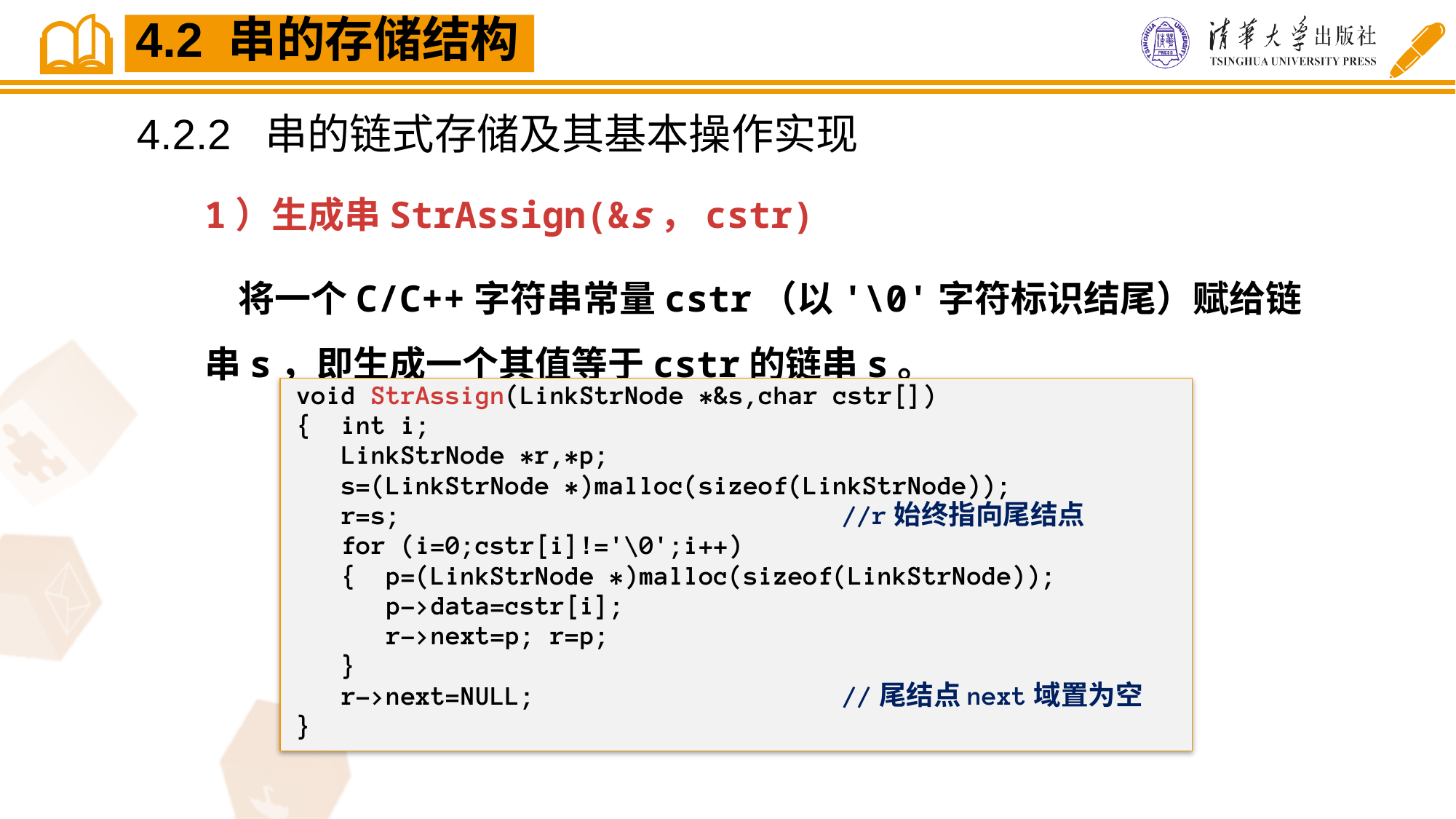

4.2 串的存储结构
4.2.2  串的链式存储及其基本操作实现
1）生成串StrAssign(&s，cstr)
   将一个C/C++字符串常量cstr（以'\0'字符标识结尾）赋给链串s，即生成一个其值等于cstr的链串s。
void StrAssign(LinkStrNode *&s,char cstr[])
{  int i;
   LinkStrNode *r,*p;
   s=(LinkStrNode *)malloc(sizeof(LinkStrNode));
   r=s;					//r始终指向尾结点
   for (i=0;cstr[i]!='\0';i++)
   {  p=(LinkStrNode *)malloc(sizeof(LinkStrNode));
      p->data=cstr[i];
      r->next=p; r=p;
   }
   r->next=NULL;			//尾结点next域置为空
}